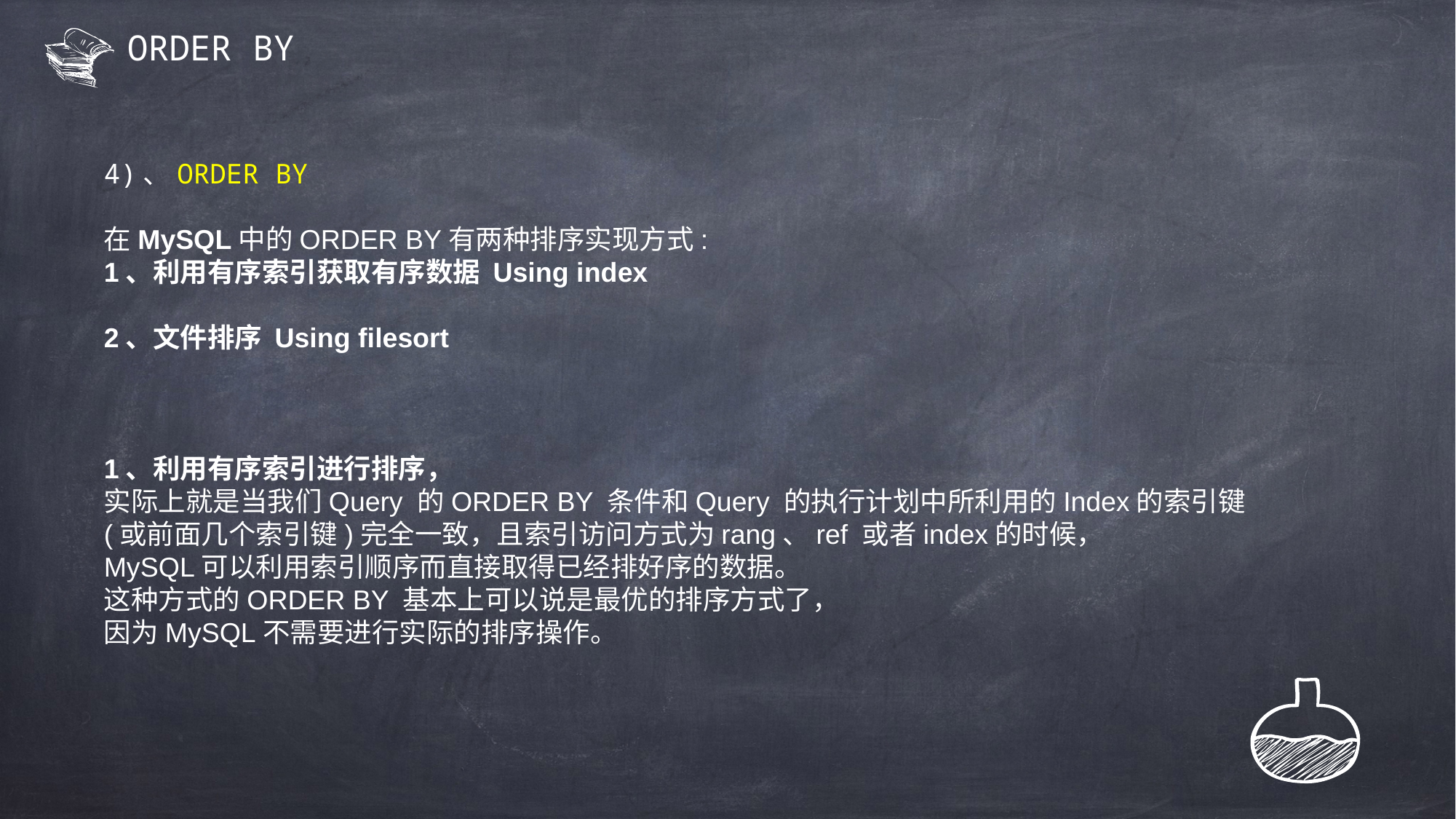

# ORDER BY

4)、ORDER BY

在MySQL中的ORDER BY有两种排序实现方式:
1、利用有序索引获取有序数据 Using index
2、文件排序 Using filesort

1、利用有序索引进行排序，
实际上就是当我们Query 的ORDER BY 条件和Query 的执行计划中所利用的Index的索引键
(或前面几个索引键)完全一致，且索引访问方式为rang、ref 或者index的时候，
MySQL可以利用索引顺序而直接取得已经排好序的数据。
这种方式的ORDER BY 基本上可以说是最优的排序方式了，
因为MySQL不需要进行实际的排序操作。